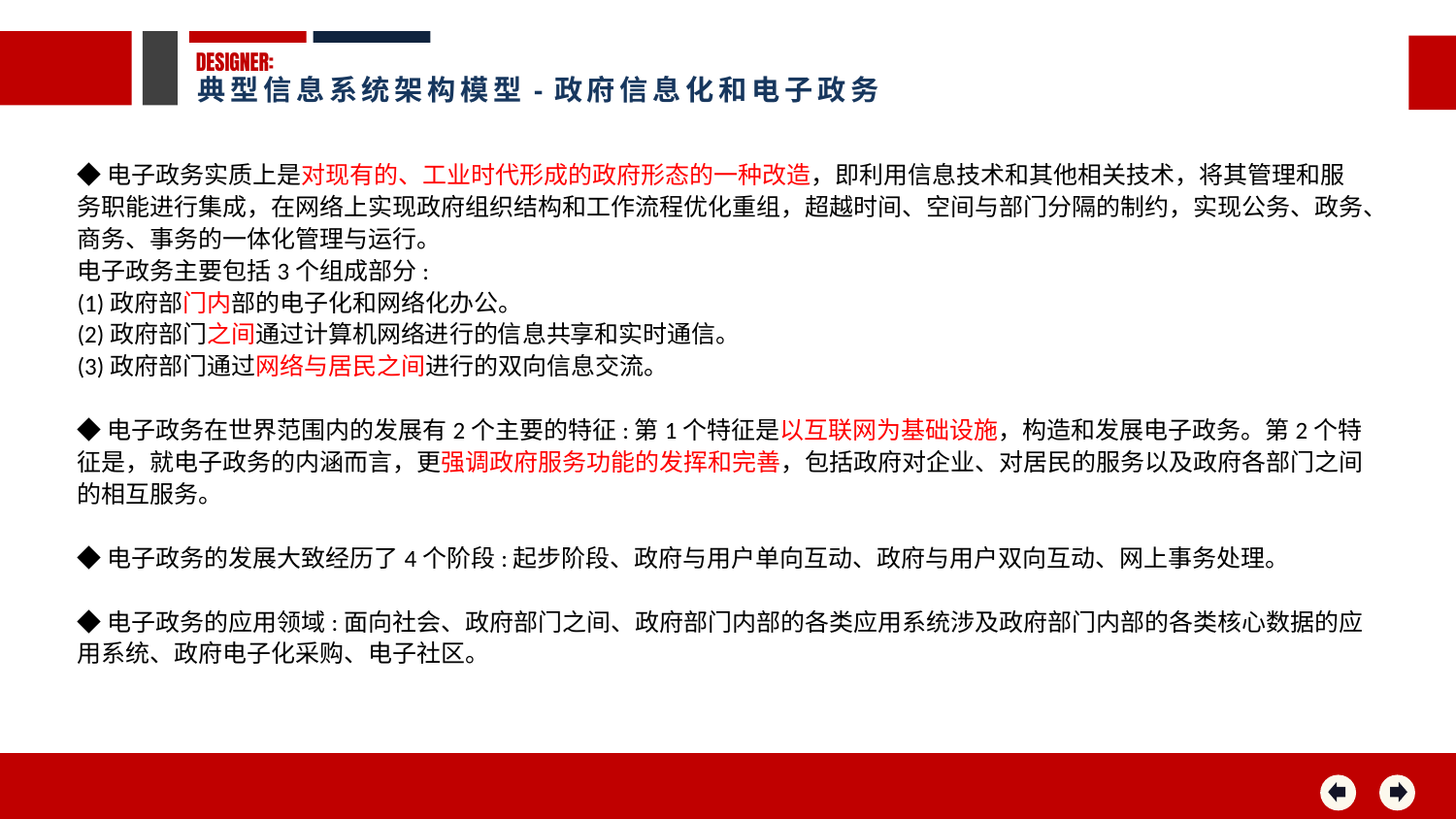

DESIGNER:
典型信息系统架构模型-政府信息化和电子政务
◆电子政务实质上是对现有的、工业时代形成的政府形态的一种改造，即利用信息技术和其他相关技术，将其管理和服务职能进行集成，在网络上实现政府组织结构和工作流程优化重组，超越时间、空间与部门分隔的制约，实现公务、政务、商务、事务的一体化管理与运行。
电子政务主要包括3个组成部分:
(1)政府部门内部的电子化和网络化办公。
(2)政府部门之间通过计算机网络进行的信息共享和实时通信。
(3)政府部门通过网络与居民之间进行的双向信息交流。

◆电子政务在世界范围内的发展有2个主要的特征:第1个特征是以互联网为基础设施，构造和发展电子政务。第2个特征是，就电子政务的内涵而言，更强调政府服务功能的发挥和完善，包括政府对企业、对居民的服务以及政府各部门之间的相互服务。

◆电子政务的发展大致经历了4个阶段:起步阶段、政府与用户单向互动、政府与用户双向互动、网上事务处理。

◆电子政务的应用领域:面向社会、政府部门之间、政府部门内部的各类应用系统涉及政府部门内部的各类核心数据的应用系统、政府电子化采购、电子社区。